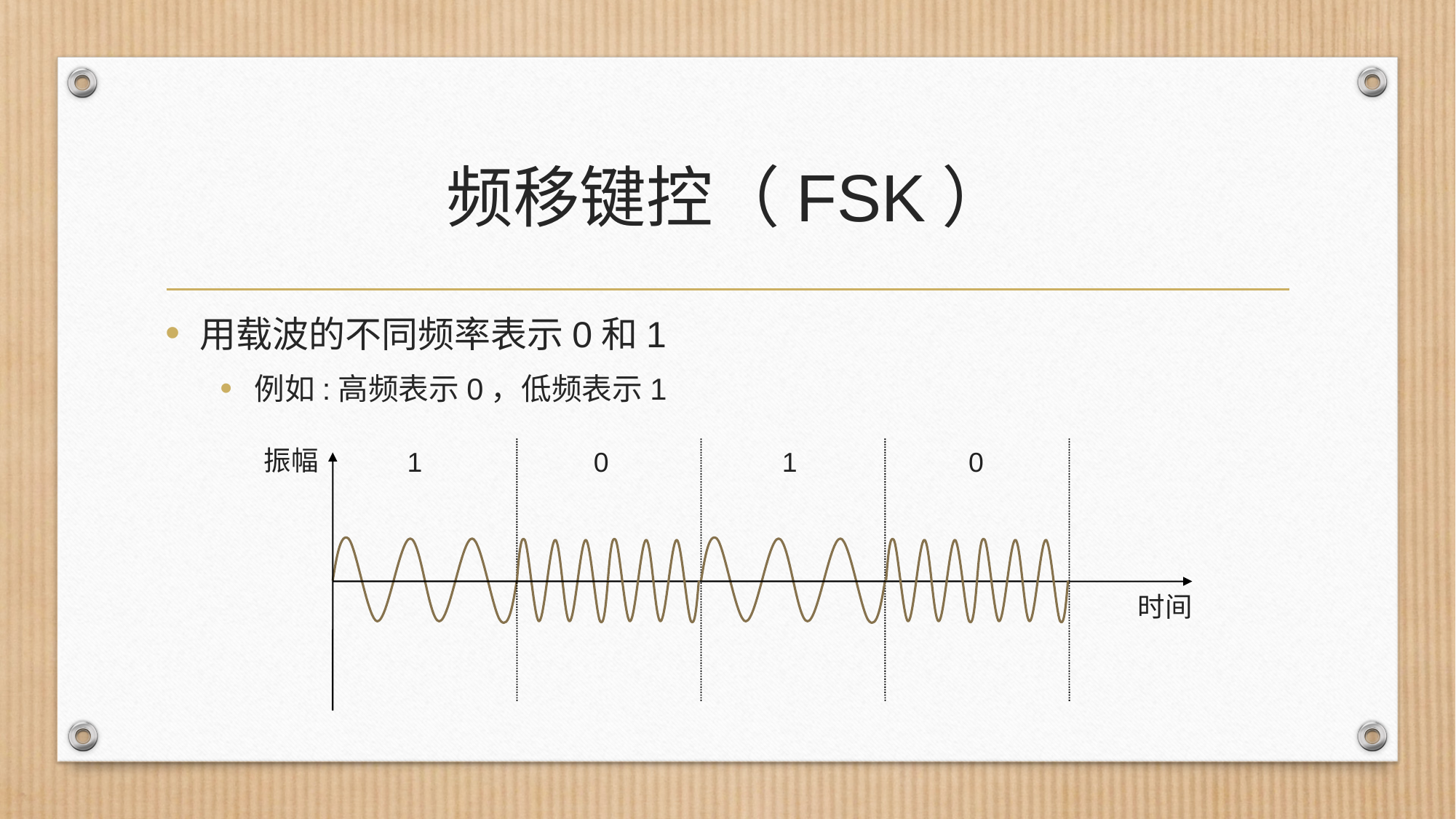

# 频移键控（FSK）
用载波的不同频率表示0和1
例如:高频表示0，低频表示1

振幅
1
0
1
0

时间